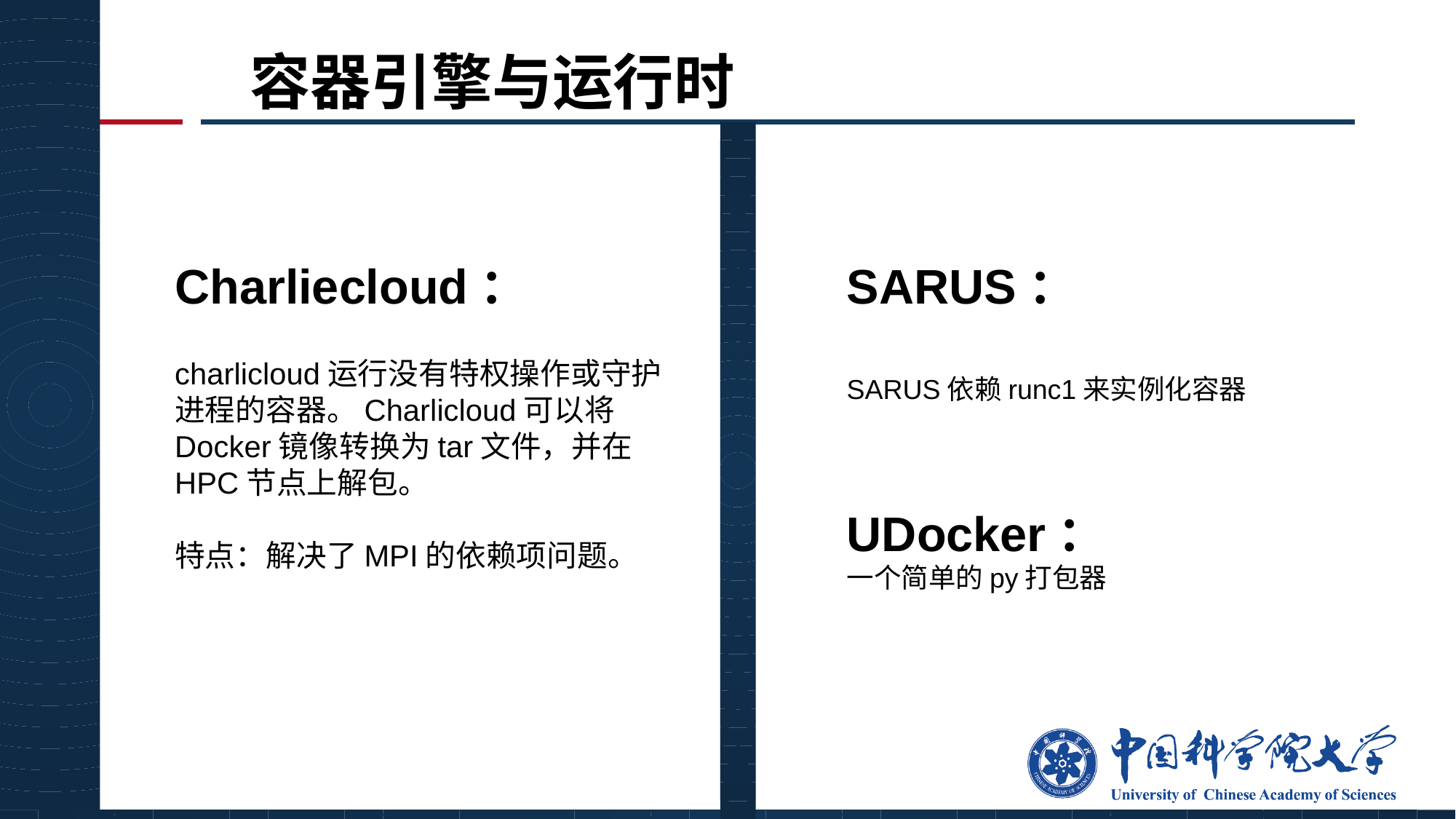

# 容器引擎与运行时

Charliecloud：

charlicloud运行没有特权操作或守护进程的容器。Charlicloud可以将Docker镜像转换为tar文件，并在HPC节点上解包。

特点：解决了MPI的依赖项问题。
SARUS：

SARUS依赖runc1来实例化容器

UDocker：
一个简单的py打包器